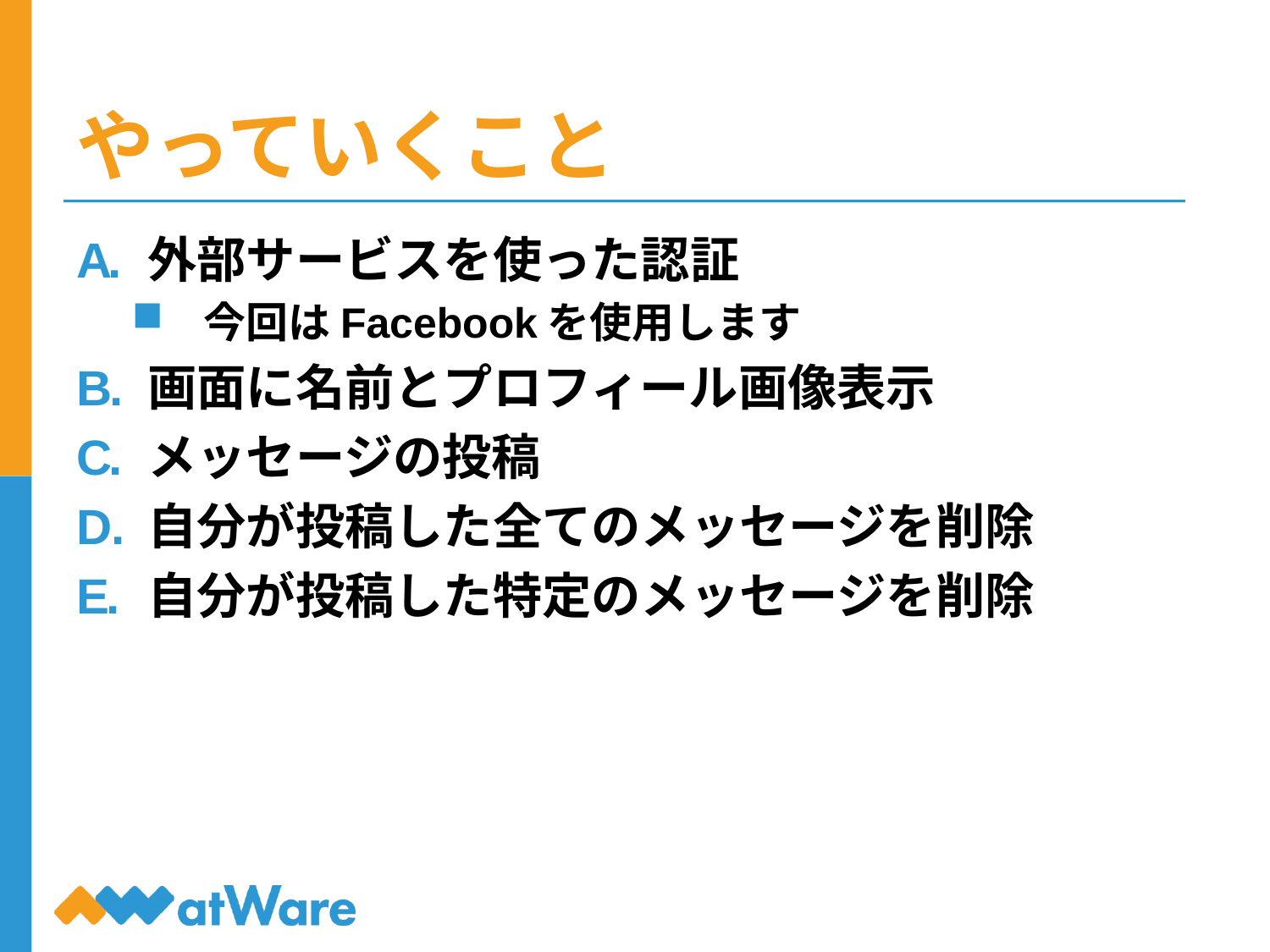

# やっていくこと
外部サービスを使った認証
今回はFacebookを使用します
画面に名前とプロフィール画像表示
メッセージの投稿
自分が投稿した全てのメッセージを削除
自分が投稿した特定のメッセージを削除